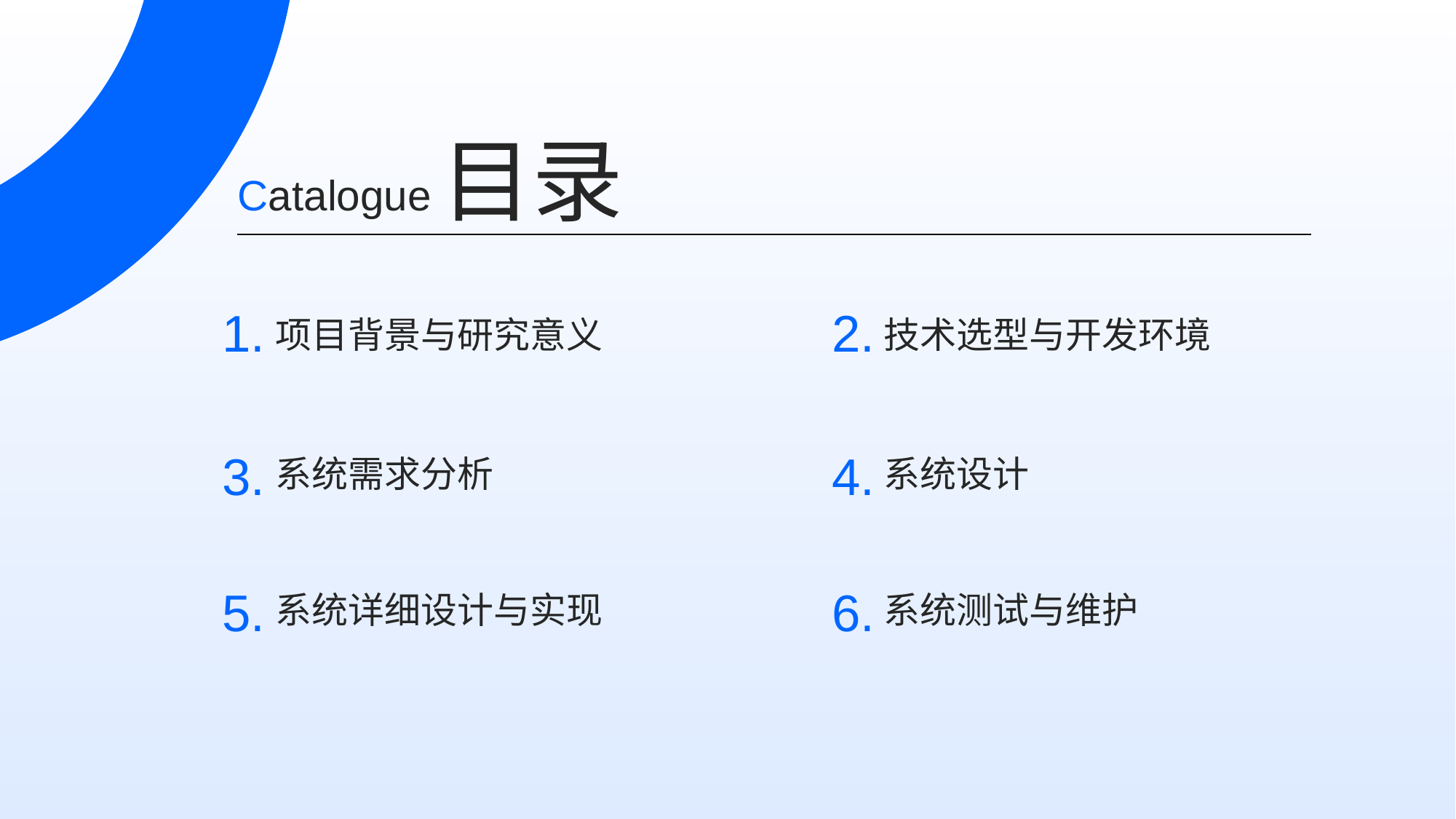

目录
Catalogue
1.
2.
项目背景与研究意义
技术选型与开发环境
3.
4.
系统需求分析
系统设计
5.
6.
系统详细设计与实现
系统测试与维护